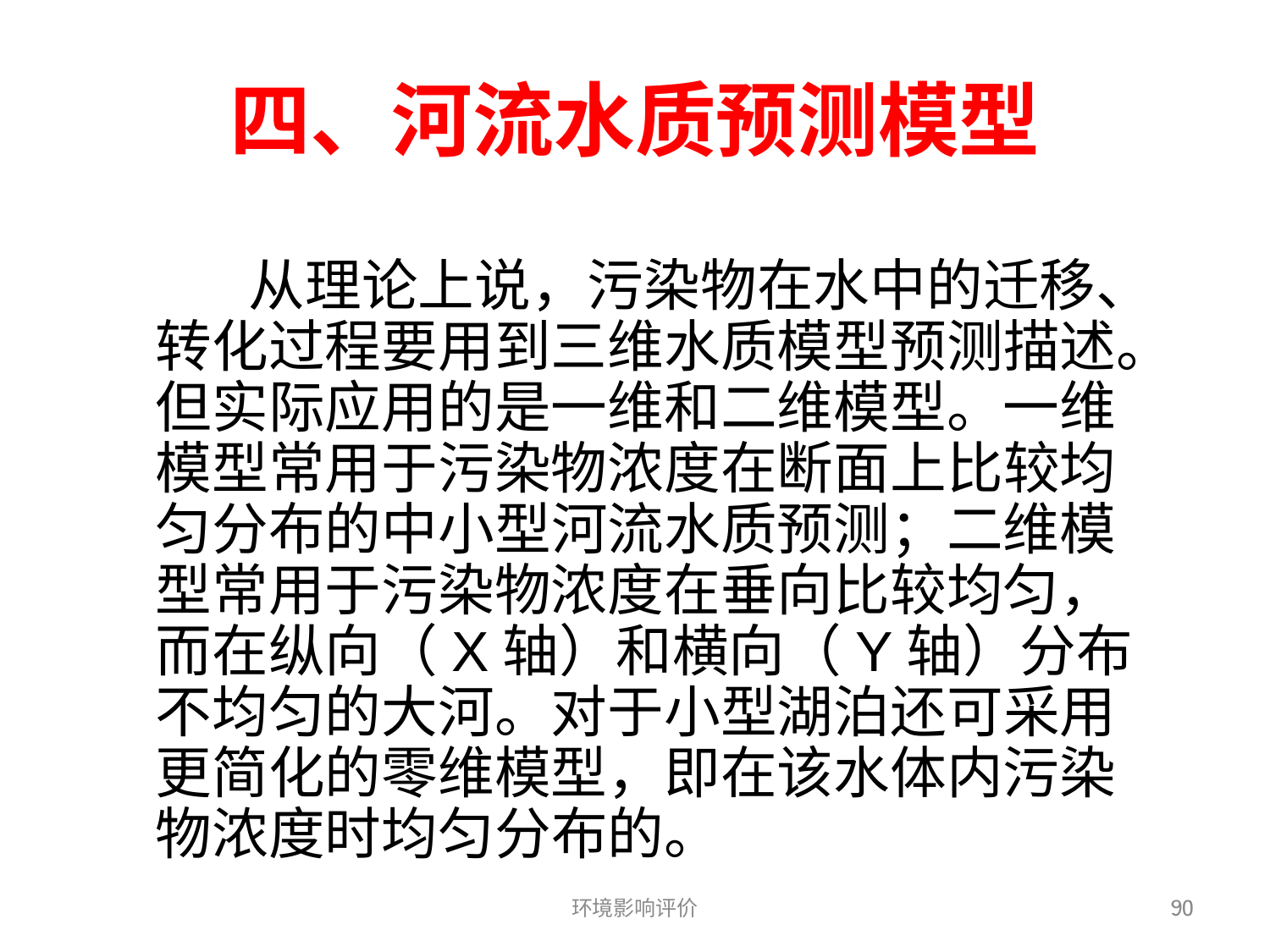

# 四、河流水质预测模型
          从理论上说，污染物在水中的迁移、转化过程要用到三维水质模型预测描述。但实际应用的是一维和二维模型。一维模型常用于污染物浓度在断面上比较均匀分布的中小型河流水质预测；二维模型常用于污染物浓度在垂向比较均匀，而在纵向（X轴）和横向（Y轴）分布不均匀的大河。对于小型湖泊还可采用更简化的零维模型，即在该水体内污染物浓度时均匀分布的。
环境影响评价
90